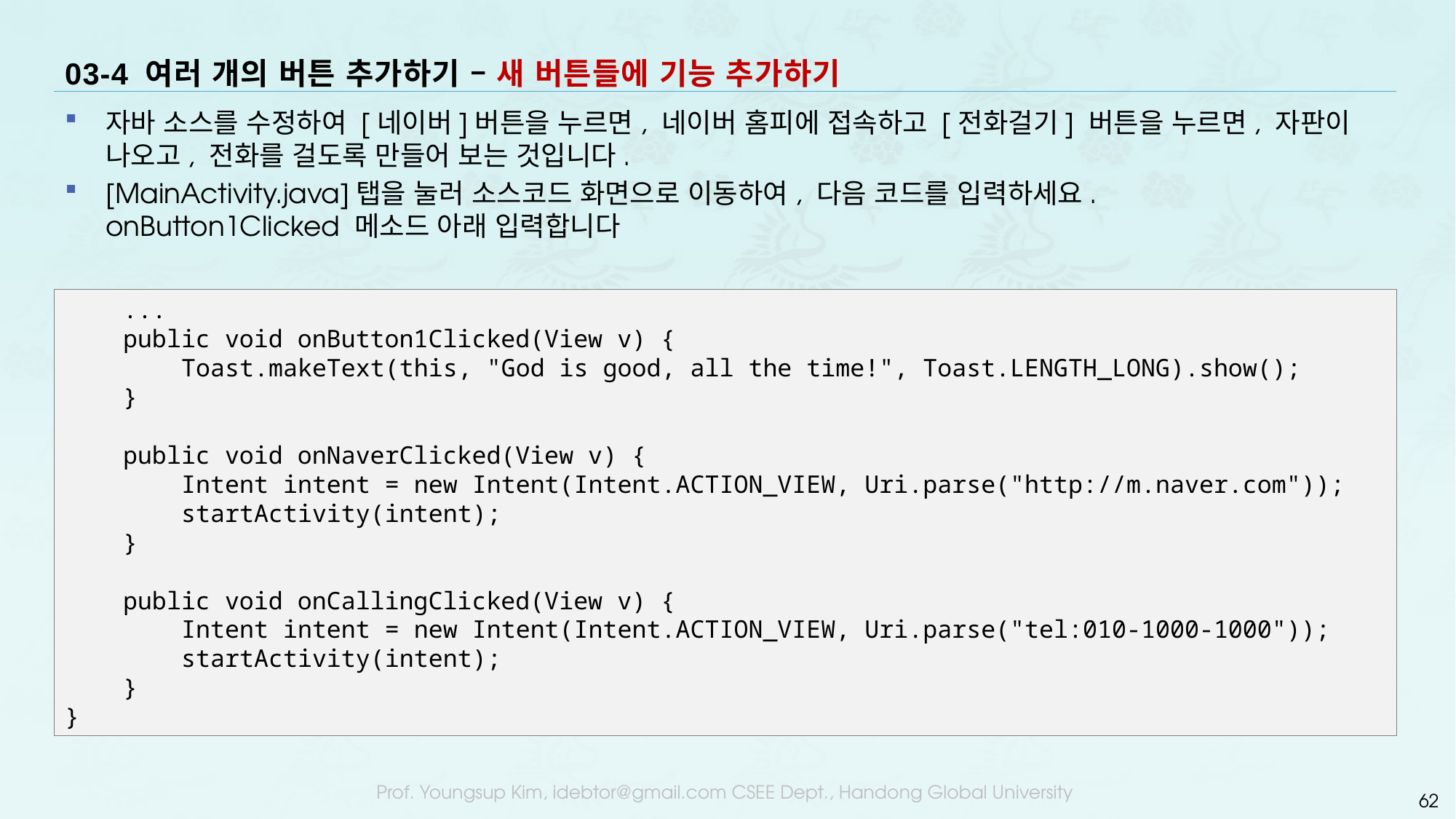

# 03-4 여러 개의 버튼 추가하기 – 새 버튼들에 기능 추가하기
자바 소스를 수정하여 [네이버]버튼을 누르면, 네이버 홈피에 접속하고 [전화걸기] 버튼을 누르면, 자판이 나오고, 전화를 걸도록 만들어 보는 것입니다.
[MainActivity.java]탭을 눌러 소스코드 화면으로 이동하여, 다음 코드를 입력하세요.
onButton1Clicked 메소드 아래 입력합니다

    ...
    public void onButton1Clicked(View v) {
        Toast.makeText(this, "God is good, all the time!", Toast.LENGTH_LONG).show();
    }

    public void onNaverClicked(View v) {
        Intent intent = new Intent(Intent.ACTION_VIEW, Uri.parse("http://m.naver.com"));
        startActivity(intent);
    }

    public void onCallingClicked(View v) {
        Intent intent = new Intent(Intent.ACTION_VIEW, Uri.parse("tel:010-1000-1000"));
        startActivity(intent);
    }
}
62